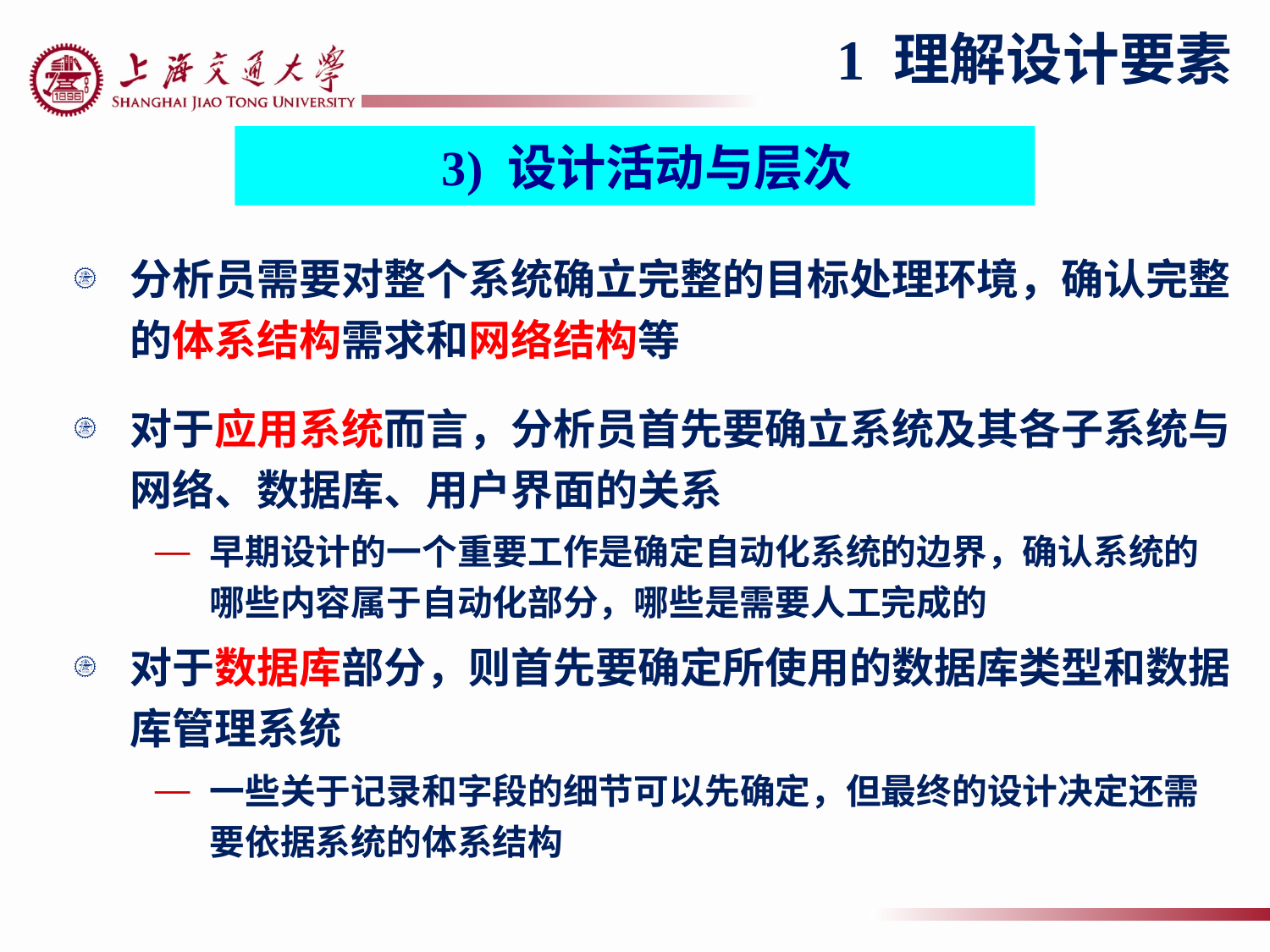

1 理解设计要素
  3) 设计活动与层次
分析员需要对整个系统确立完整的目标处理环境，确认完整的体系结构需求和网络结构等

对于应用系统而言，分析员首先要确立系统及其各子系统与网络、数据库、用户界面的关系
早期设计的一个重要工作是确定自动化系统的边界，确认系统的哪些内容属于自动化部分，哪些是需要人工完成的
对于数据库部分，则首先要确定所使用的数据库类型和数据库管理系统
一些关于记录和字段的细节可以先确定，但最终的设计决定还需要依据系统的体系结构